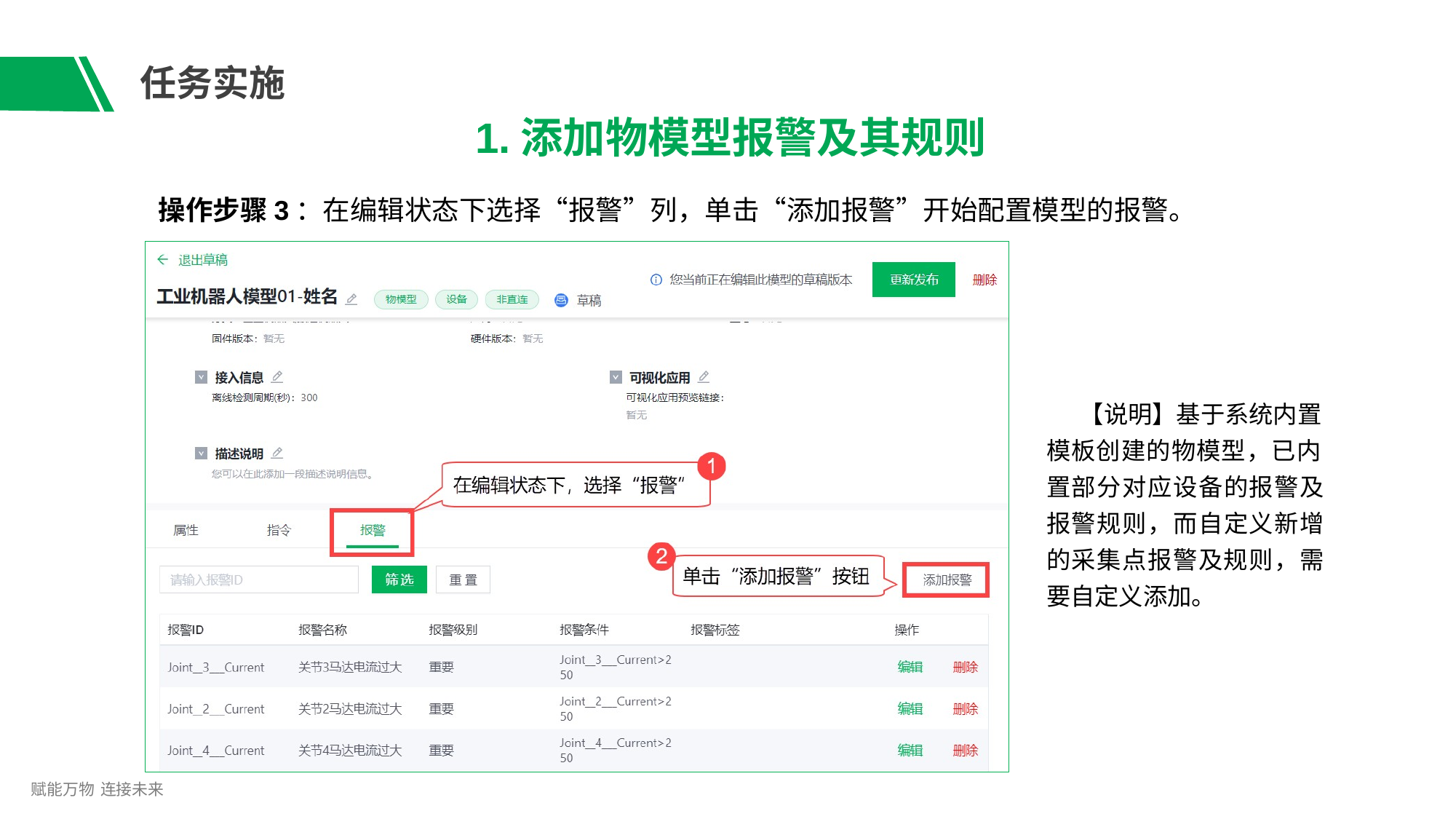

# 任务实施
1.添加物模型报警及其规则
操作步骤3：在编辑状态下选择“报警”列，单击“添加报警”开始配置模型的报警。

【说明】基于系统内置
模板创建的物模型，已内
置部分对应设备的报警及 报警规则，而自定义新增 的采集点报警及规则，需 要自定义添加。
赋能万物 连接未来